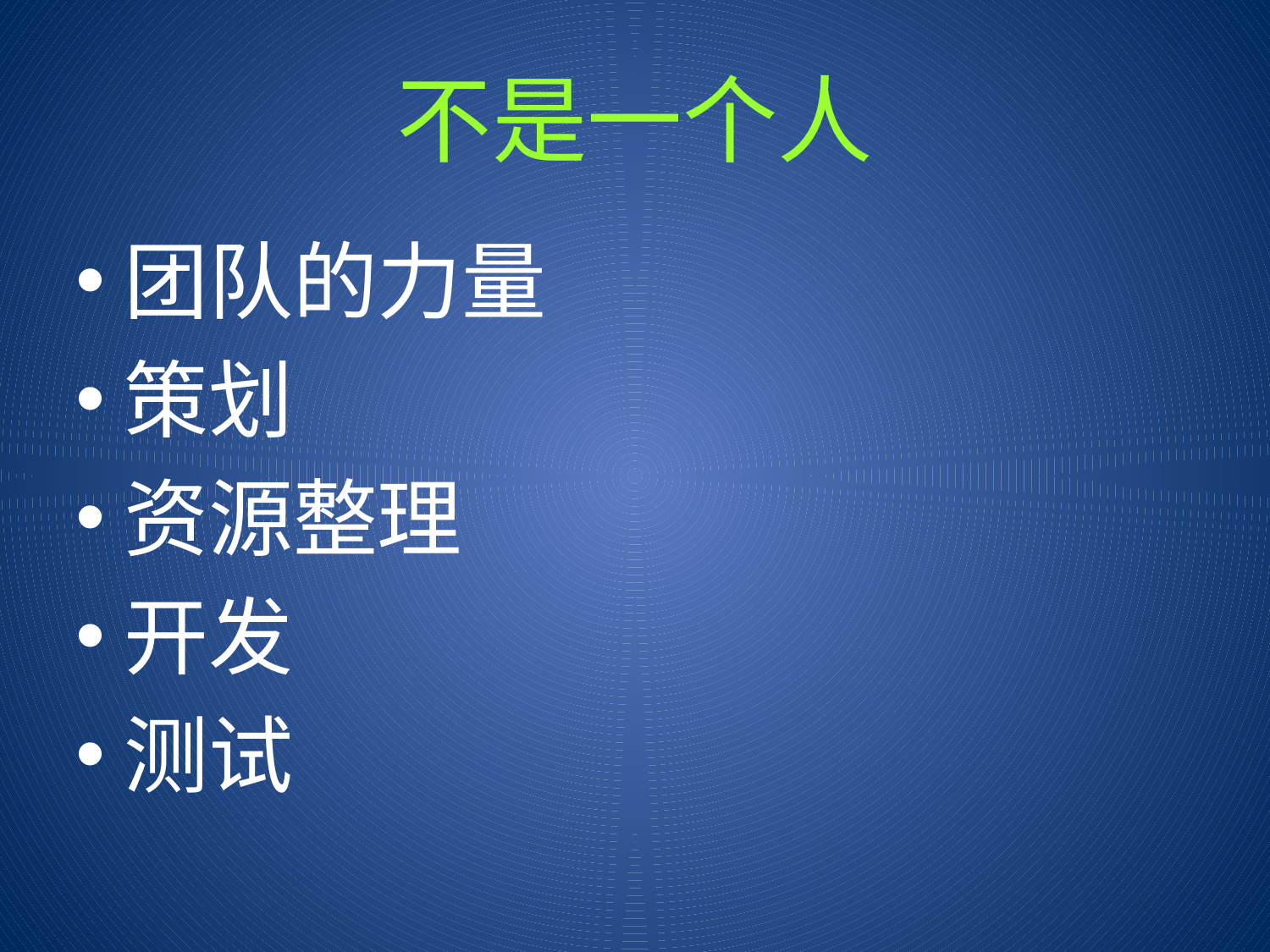

# 不是一个人
团队的力量
策划
资源整理
开发
测试